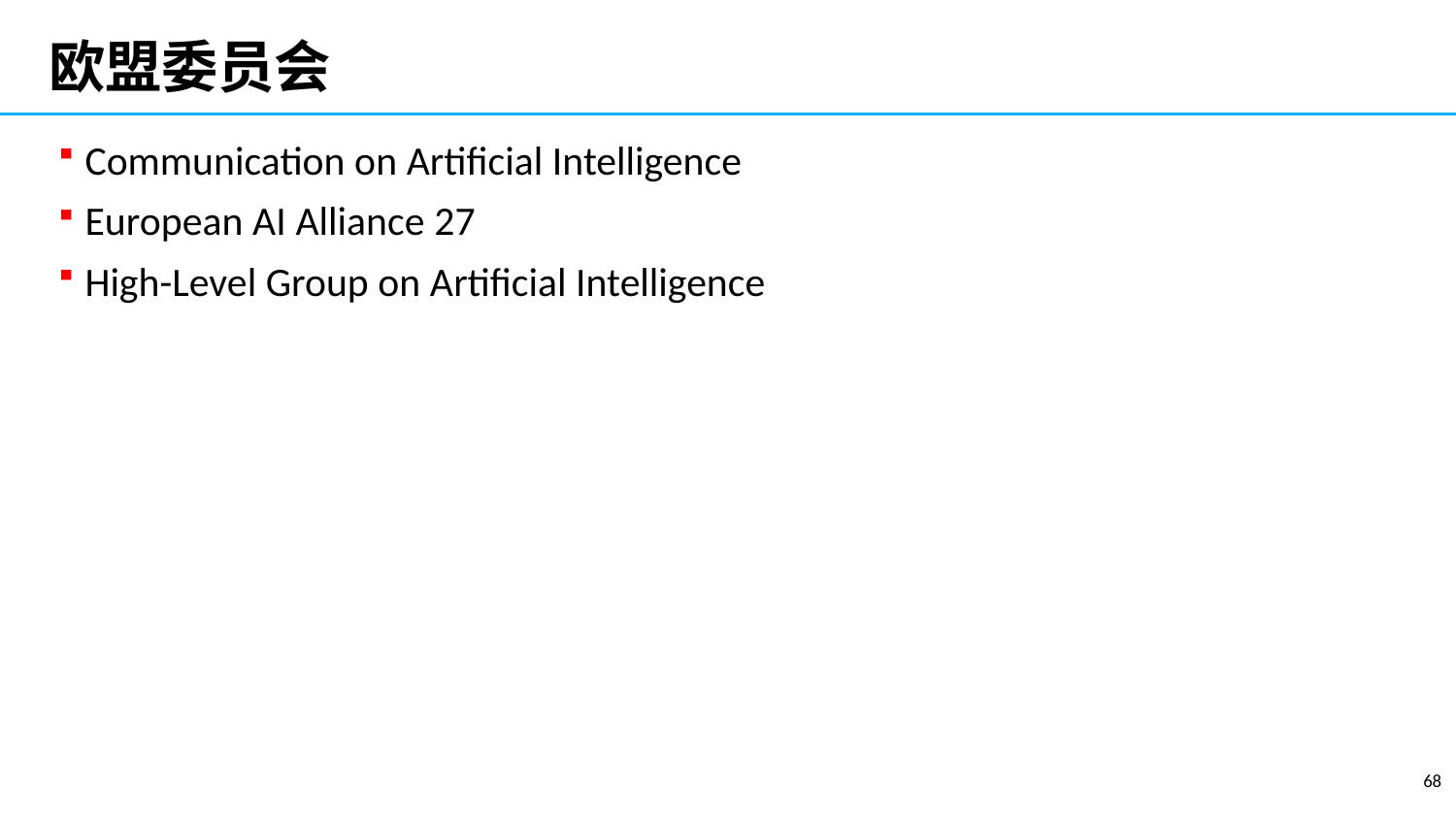

# 欧盟委员会

Communication on Artificial Intelligence
European AI Alliance 27
High-Level Group on Artificial Intelligence
68